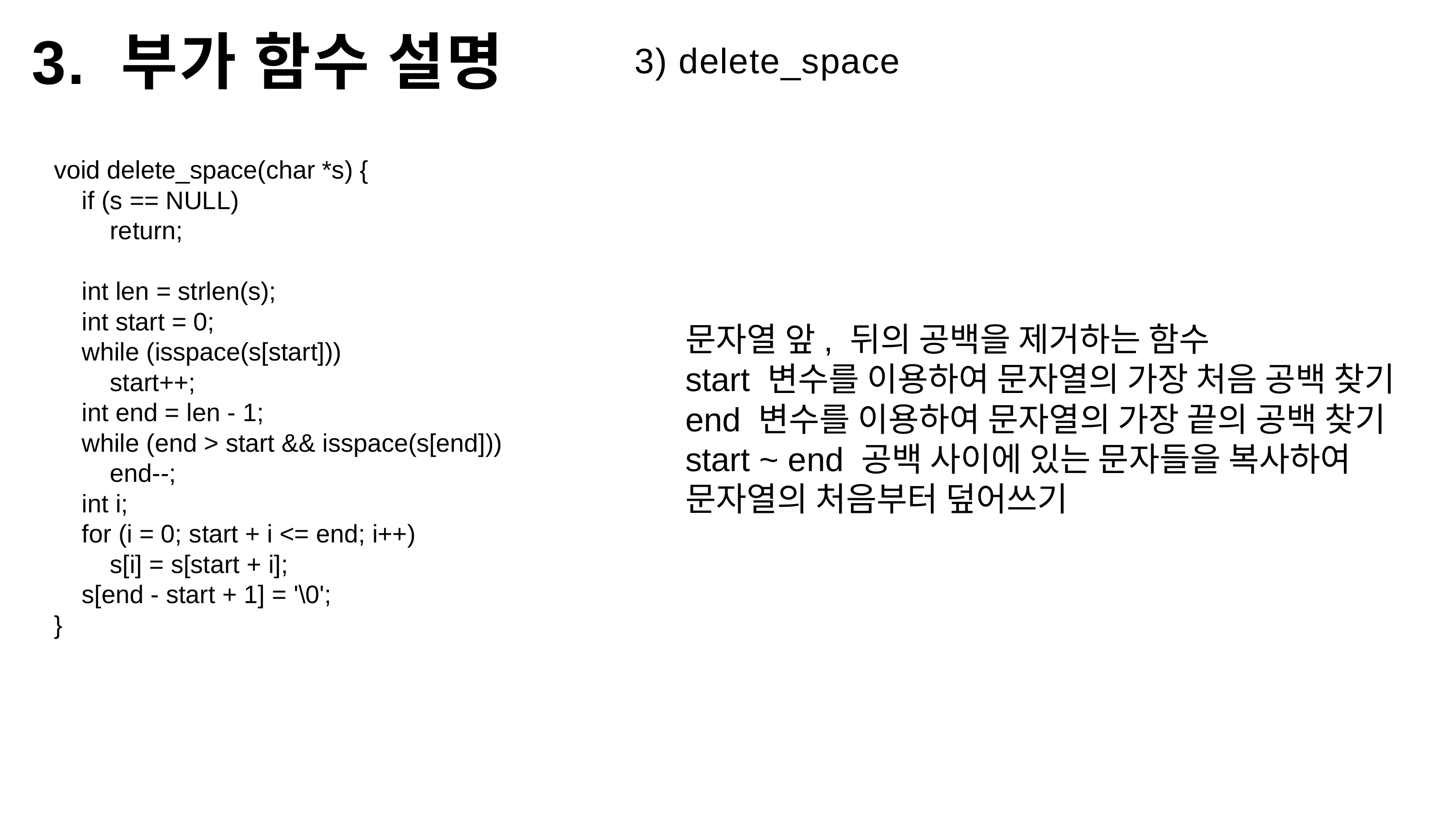

3. 부가 함수 설명
3) delete_space
void delete_space(char *s) {
    if (s == NULL)
        return;

    int len = strlen(s);
    int start = 0;
    while (isspace(s[start]))
        start++;
    int end = len - 1;
    while (end > start && isspace(s[end]))
        end--;
    int i;
    for (i = 0; start + i <= end; i++)
        s[i] = s[start + i];
    s[end - start + 1] = '\0';
}

문자열 앞, 뒤의 공백을 제거하는 함수
start 변수를 이용하여 문자열의 가장 처음 공백 찾기
end 변수를 이용하여 문자열의 가장 끝의 공백 찾기
start ~ end 공백 사이에 있는 문자들을 복사하여
문자열의 처음부터 덮어쓰기